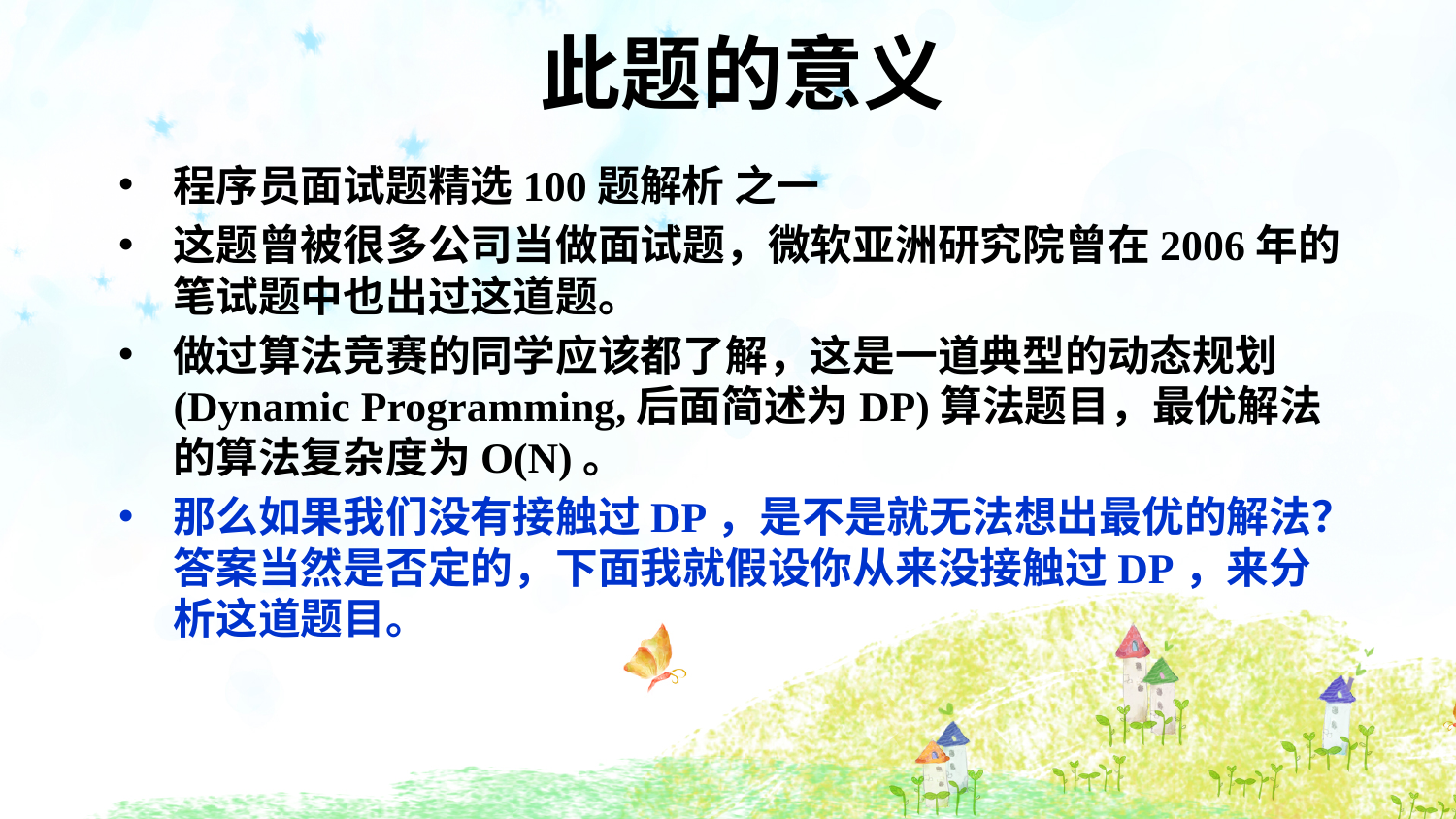

此题的意义
程序员面试题精选100题解析 之一
这题曾被很多公司当做面试题，微软亚洲研究院曾在2006年的笔试题中也出过这道题。
做过算法竞赛的同学应该都了解，这是一道典型的动态规划(Dynamic Programming,后面简述为DP)算法题目，最优解法的算法复杂度为O(N)。
那么如果我们没有接触过DP，是不是就无法想出最优的解法？答案当然是否定的，下面我就假设你从来没接触过DP，来分析这道题目。